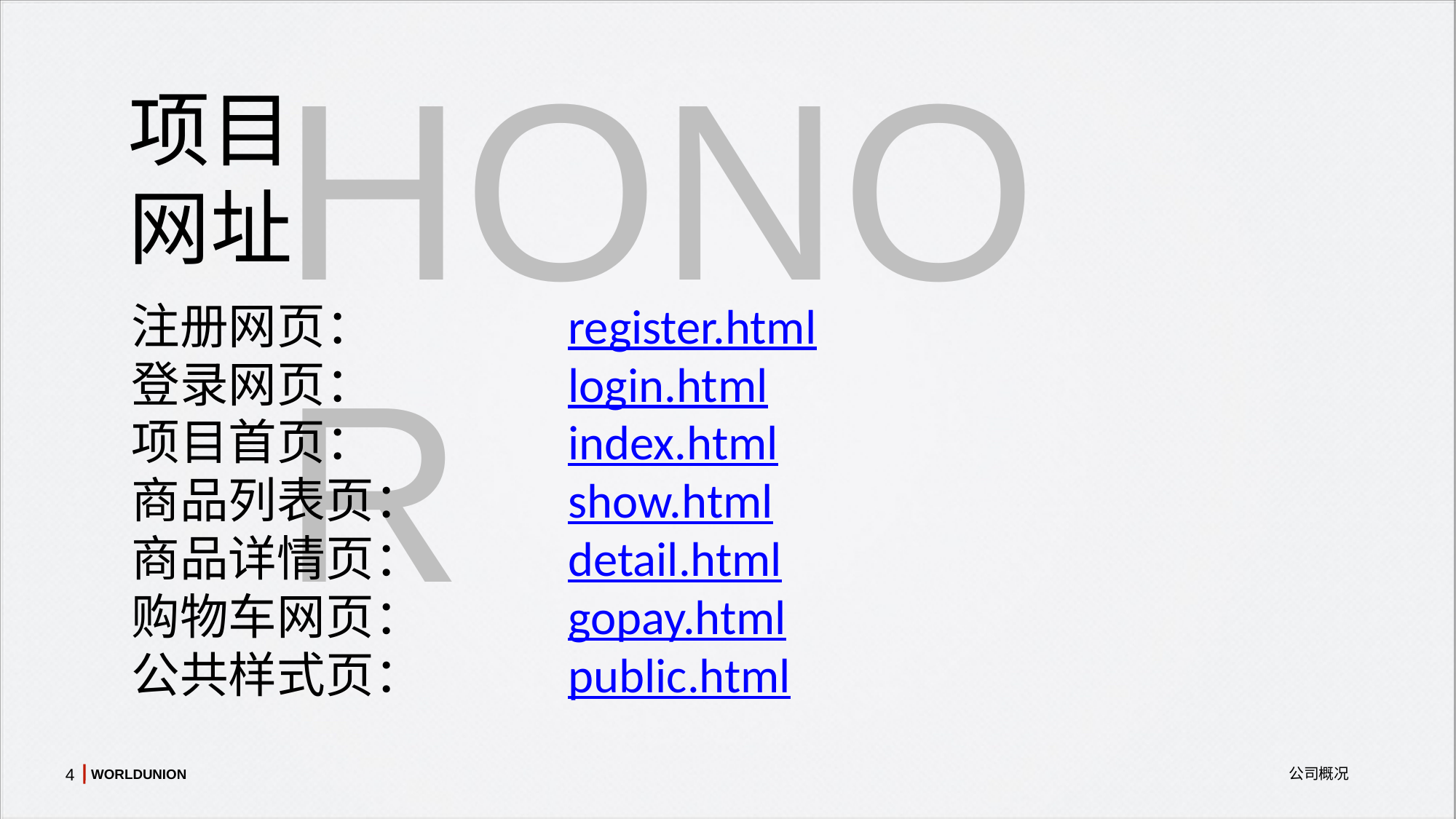

HONOR
项目网址
注册网页：	  	register.html
登录网页：		login.html
项目首页：		index.html
商品列表页：		show.html
商品详情页：		detail.html
购物车网页：		gopay.html
公共样式页：		public.html

4
公司概况